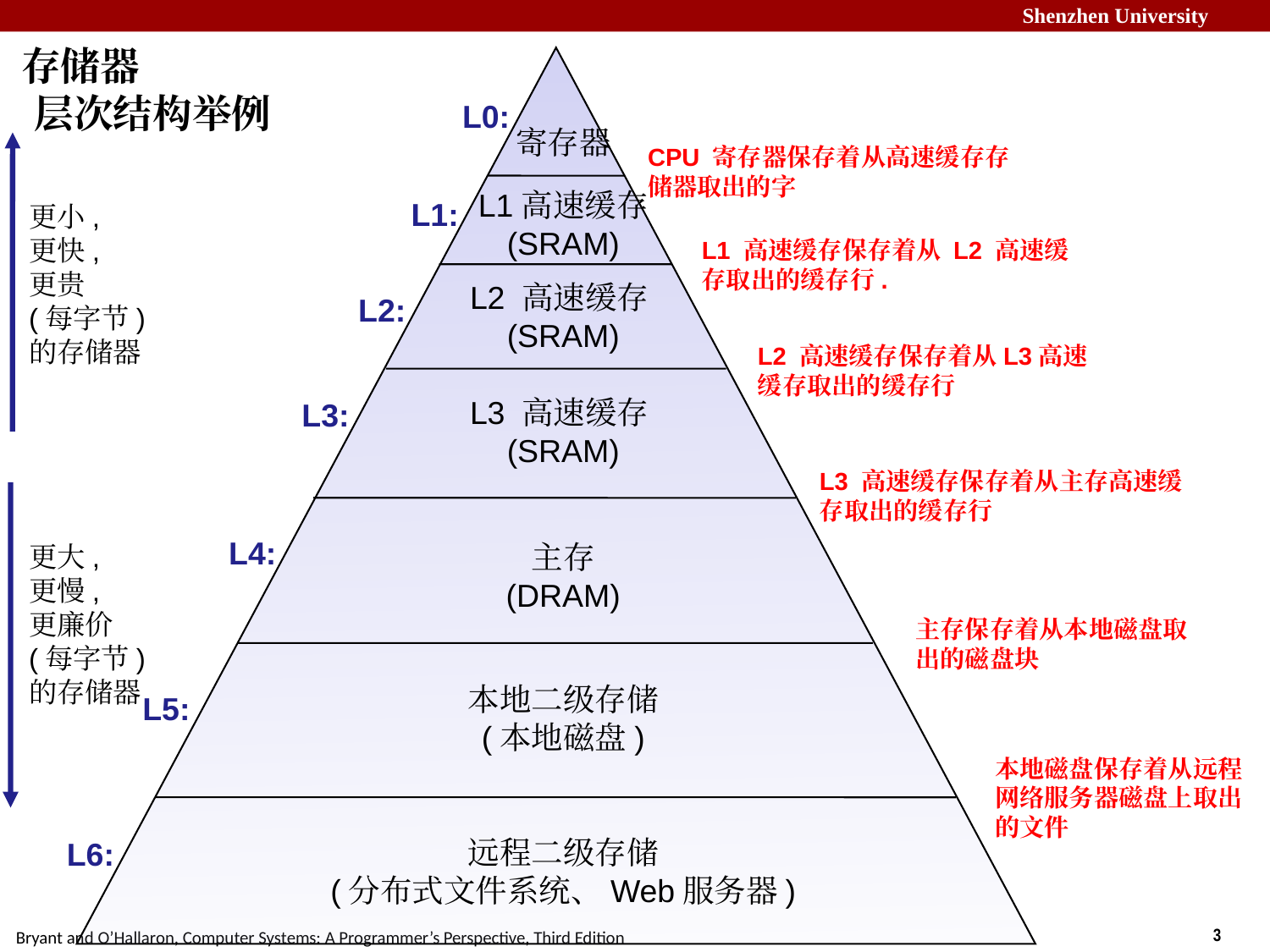

# 存储器 层次结构举例

L0:
寄存器

CPU 寄存器保存着从高速缓存存储器取出的字

L1高速缓存
(SRAM)
L1:
更小,
更快,
更贵
(每字节)
的存储器
L1 高速缓存保存着从 L2 高速缓存取出的缓存行.

L2 高速缓存
(SRAM)
L2:
L2 高速缓存保存着从L3高速缓存取出的缓存行

L3 高速缓存
(SRAM)
L3:
L3 高速缓存保存着从主存高速缓存取出的缓存行

L4:
主存
(DRAM)
更大,
更慢,
更廉价
(每字节)
的存储器
主存保存着从本地磁盘取出的磁盘块

本地二级存储
(本地磁盘)
L5:
本地磁盘保存着从远程网络服务器磁盘上取出的文件

远程二级存储
(分布式文件系统、Web服务器)
L6: